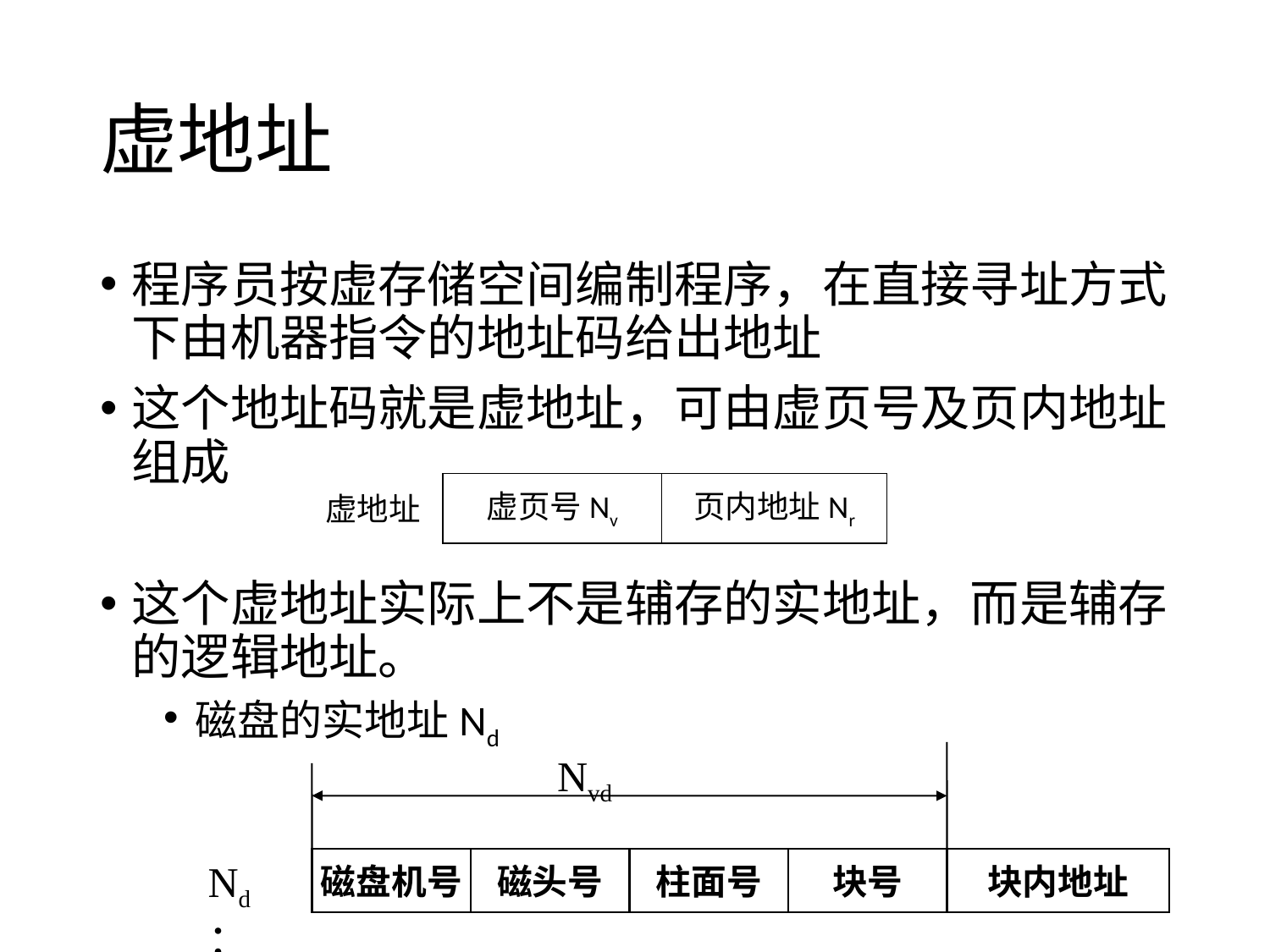

# 虚地址
程序员按虚存储空间编制程序，在直接寻址方式下由机器指令的地址码给出地址
这个地址码就是虚地址，可由虚页号及页内地址组成

这个虚地址实际上不是辅存的实地址，而是辅存的逻辑地址。
磁盘的实地址Nd

虚页号Nv
页内地址Nr
虚地址
Nvd

Nd：
磁盘机号
磁头号
柱面号
块号
块内地址